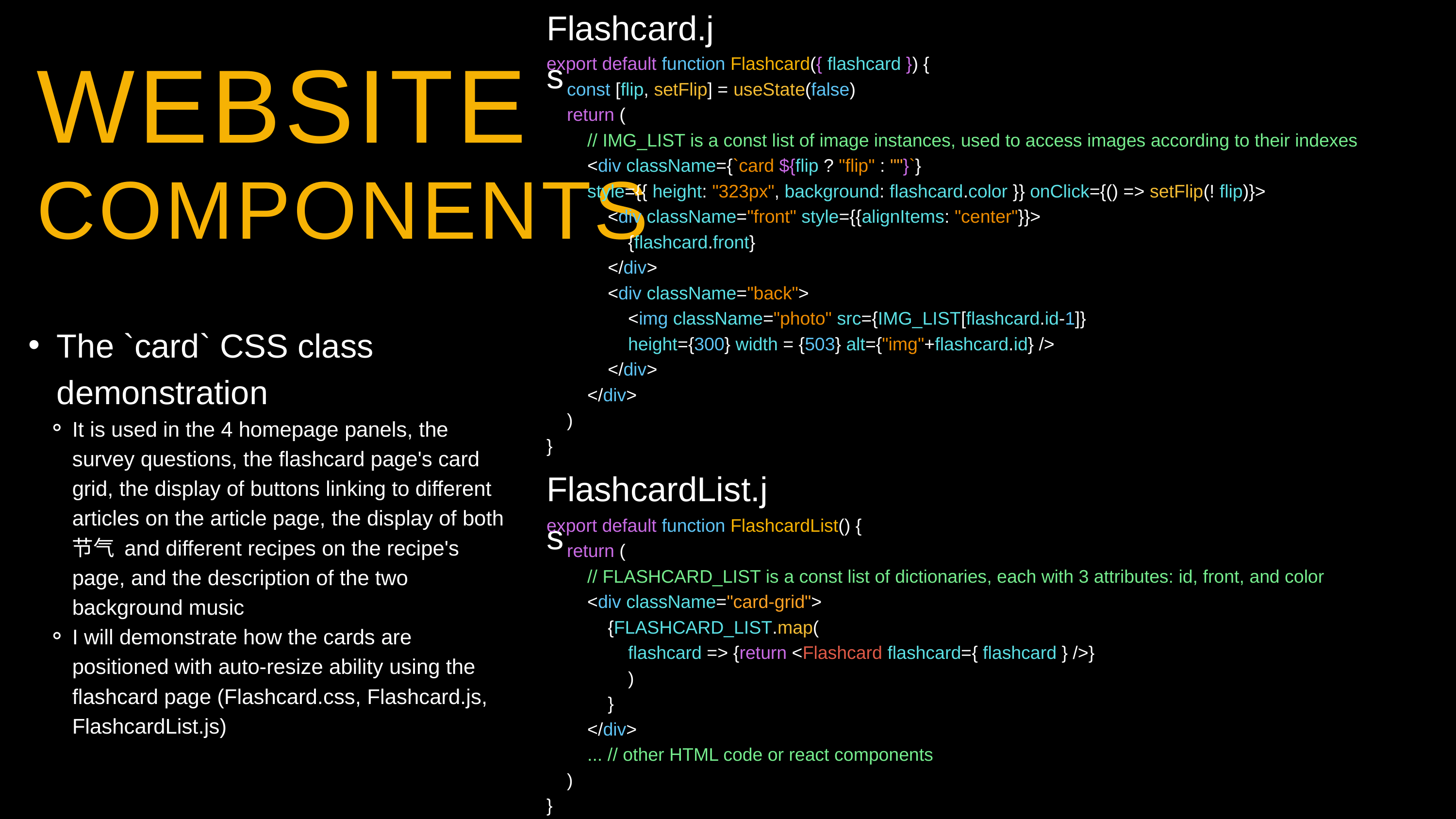

Flashcard.js
WEBSITE
COMPONENTS
export default function Flashcard({ flashcard }) {
    const [flip, setFlip] = useState(false)
    return (
        // IMG_LIST is a const list of image instances, used to access images according to their indexes
        <div className={`card ${flip ? "flip" : ""}`}
        style={{ height: "323px", background: flashcard.color }} onClick={() => setFlip(! flip)}>
            <div className="front" style={{alignItems: "center"}}>
                {flashcard.front}
            </div>
            <div className="back">
                <img className="photo" src={IMG_LIST[flashcard.id-1]}
                height={300} width = {503} alt={"img"+flashcard.id} />
            </div>
        </div>
    )
}
The `card` CSS class demonstration
It is used in the 4 homepage panels, the survey questions, the flashcard page's card grid, the display of buttons linking to different articles on the article page, the display of both 节气 and different recipes on the recipe's page, and the description of the two background music
I will demonstrate how the cards are  positioned with auto-resize ability using the flashcard page (Flashcard.css, Flashcard.js, FlashcardList.js)
FlashcardList.js
export default function FlashcardList() {
    return (
        // FLASHCARD_LIST is a const list of dictionaries, each with 3 attributes: id, front, and color
        <div className="card-grid">
            {FLASHCARD_LIST.map(
                flashcard => {return <Flashcard flashcard={ flashcard } />}
                )
            }
        </div>
        ... // other HTML code or react components
    )
}